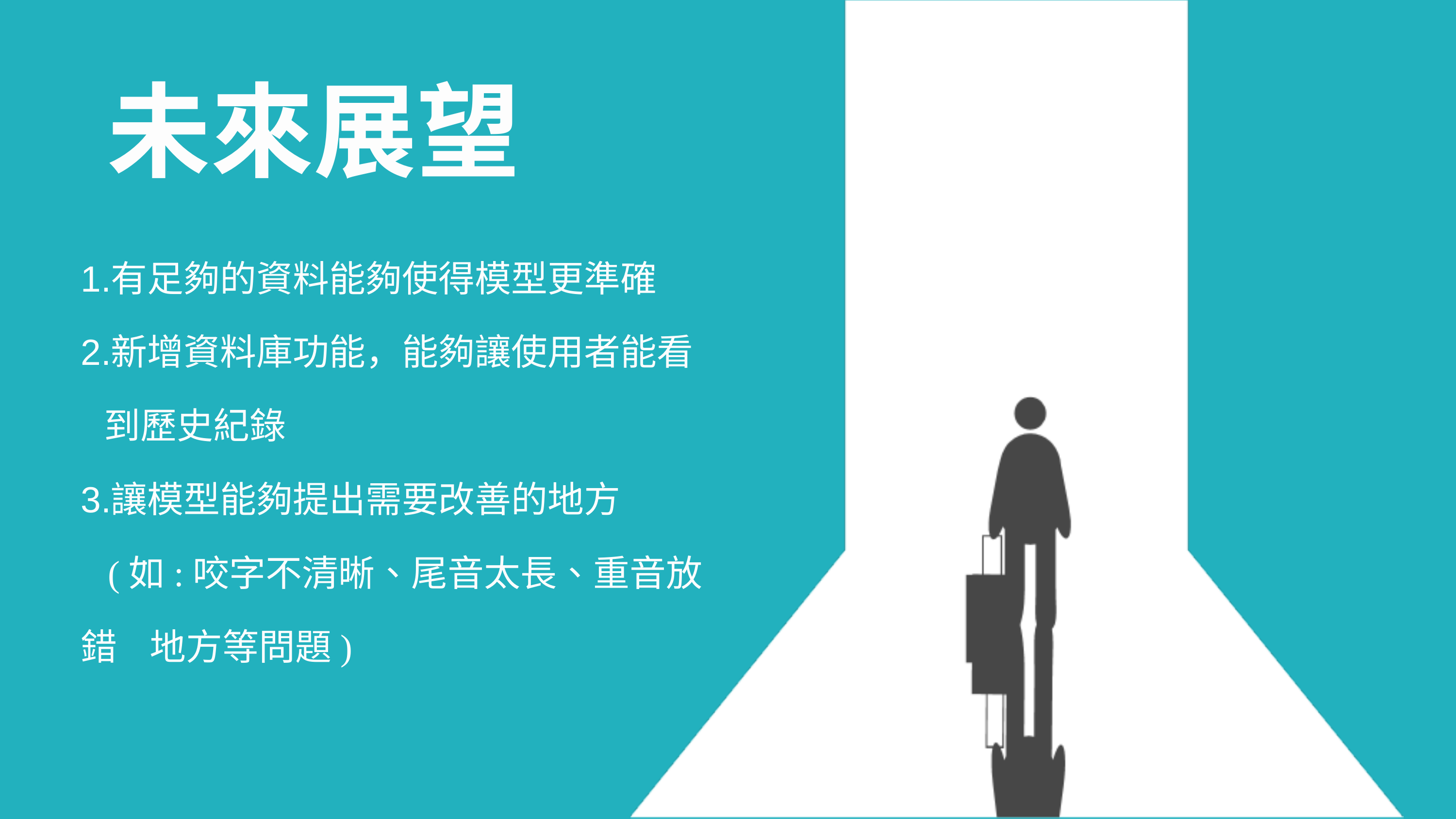

未來展望
有足夠的資料能夠使得模型更準確
新增資料庫功能，能夠讓使用者能看到歷史紀錄
讓模型能夠提出需要改善的地方
   (如:咬字不清晰、尾音太長、重音放錯    地方等問題)